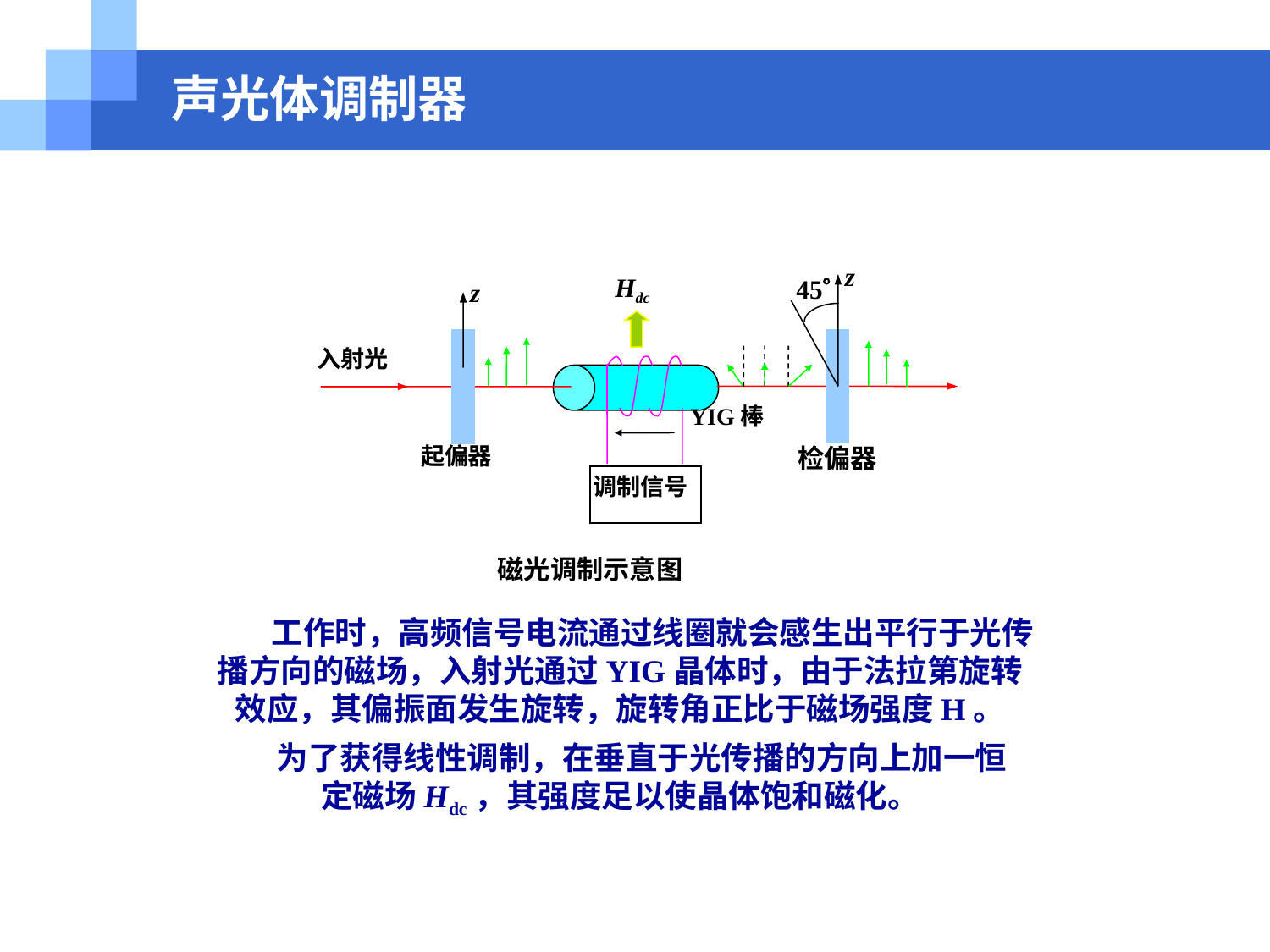

# 声光体调制器
磁光调制
z
Hdc
45°
z

入射光

YIG棒

起偏器
检偏器
调制信号

磁光调制示意图
        工作时，高频信号电流通过线圈就会感生出平行于光传播方向的磁场，入射光通过YIG晶体时，由于法拉第旋转效应，其偏振面发生旋转，旋转角正比于磁场强度H。
    为了获得线性调制，在垂直于光传播的方向上加一恒定磁场Hdc，其强度足以使晶体饱和磁化。